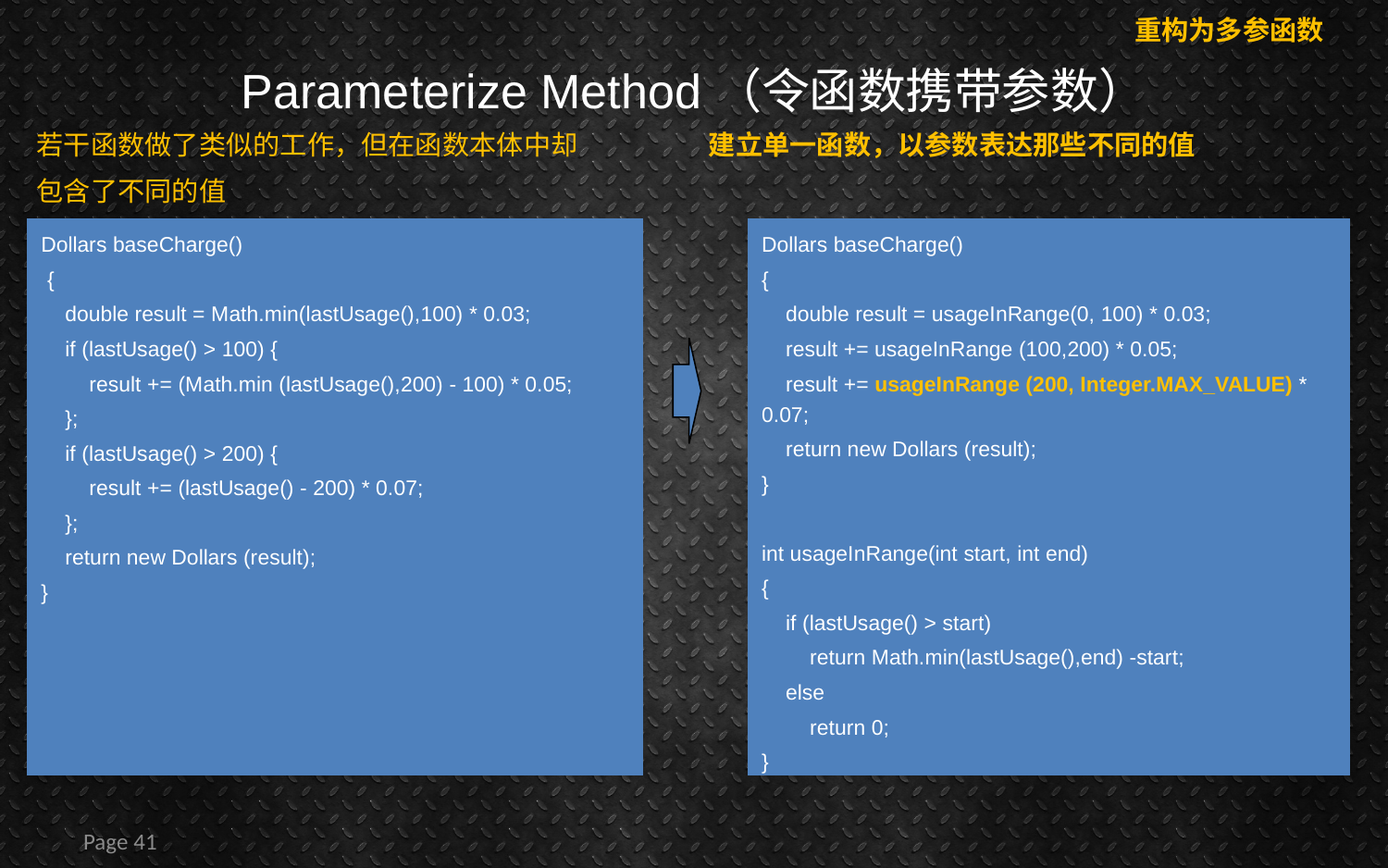

重构为多参函数
# Parameterize Method（令函数携带参数）
建立单一函数，以参数表达那些不同的值
若干函数做了类似的工作，但在函数本体中却
包含了不同的值
Dollars baseCharge()
 {
    double result = Math.min(lastUsage(),100) * 0.03;
    if (lastUsage() > 100) {
        result += (Math.min (lastUsage(),200) - 100) * 0.05;
    };
    if (lastUsage() > 200) {
        result += (lastUsage() - 200) * 0.07;
    };
    return new Dollars (result);
}
Dollars baseCharge()
{
    double result = usageInRange(0, 100) * 0.03;
    result += usageInRange (100,200) * 0.05;
    result += usageInRange (200, Integer.MAX_VALUE) * 0.07;
    return new Dollars (result);
}

int usageInRange(int start, int end)
{
    if (lastUsage() > start)
        return Math.min(lastUsage(),end) -start;
    else
        return 0;
}

Page 41